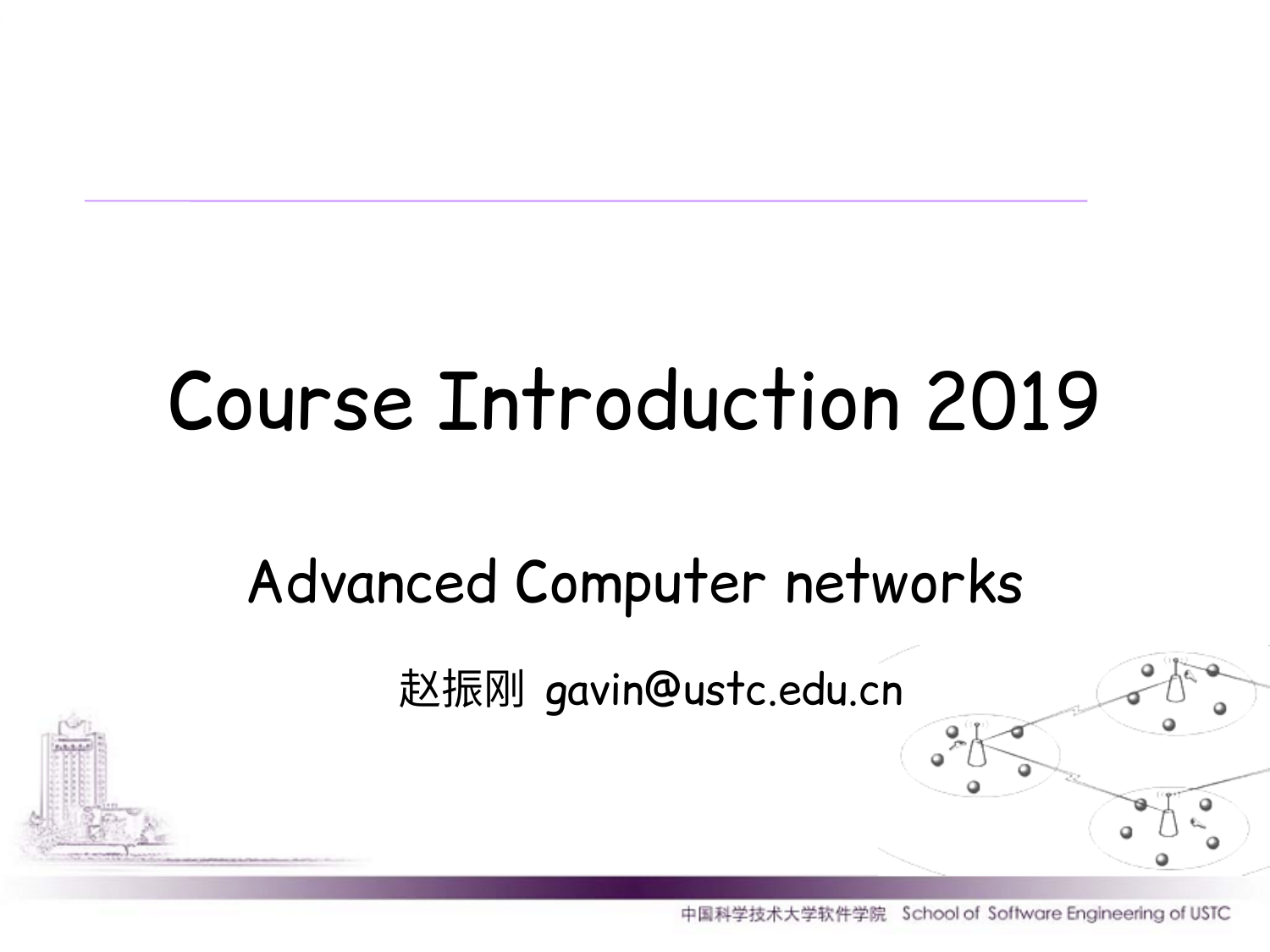

Course Introduction 2019
Advanced Computer networks
赵振刚 gavin@ustc.edu.cn